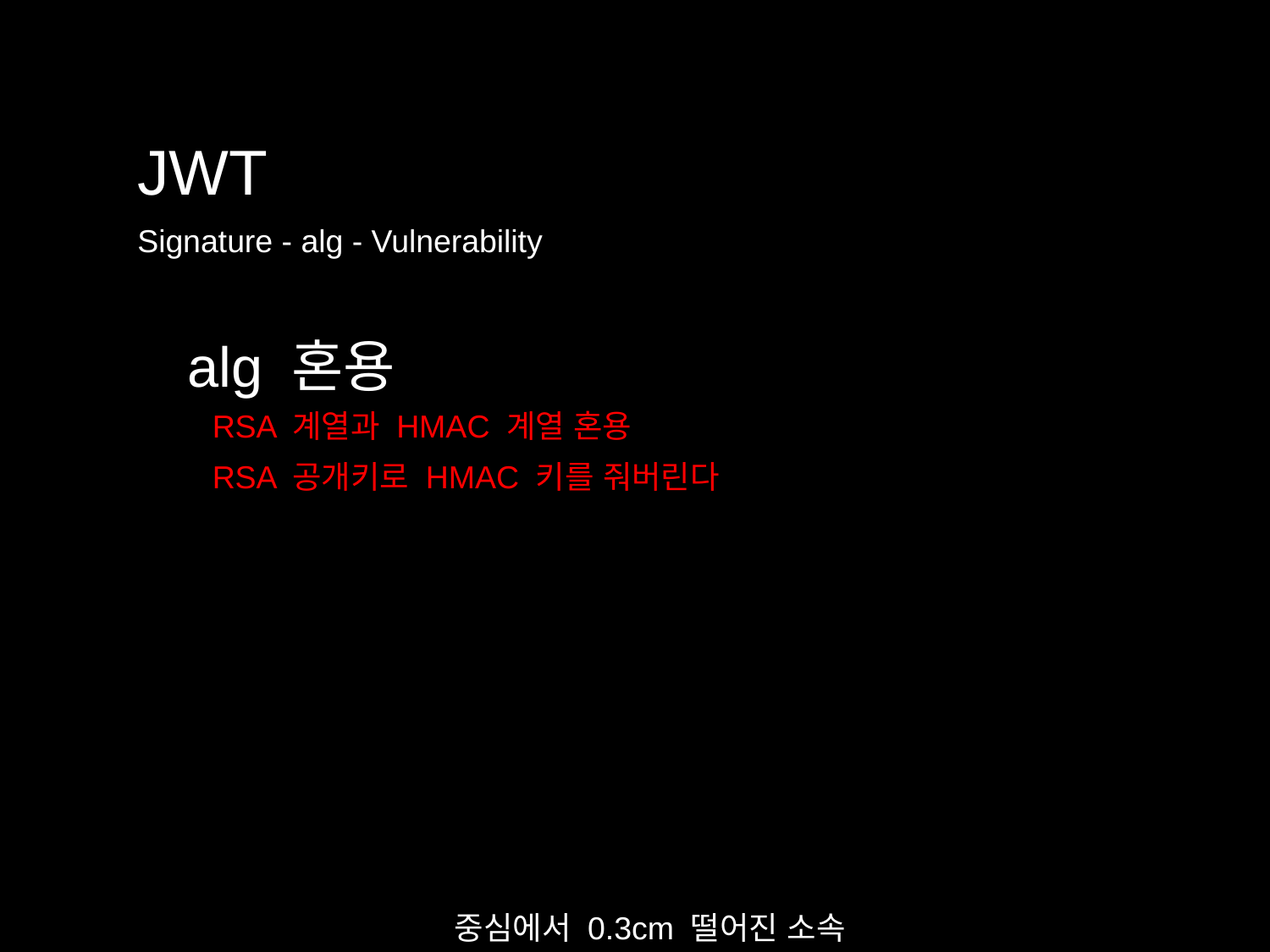

JWT
Signature - alg - Vulnerability
alg 혼용
RSA 계열과 HMAC 계열 혼용
RSA 공개키로 HMAC 키를 줘버린다